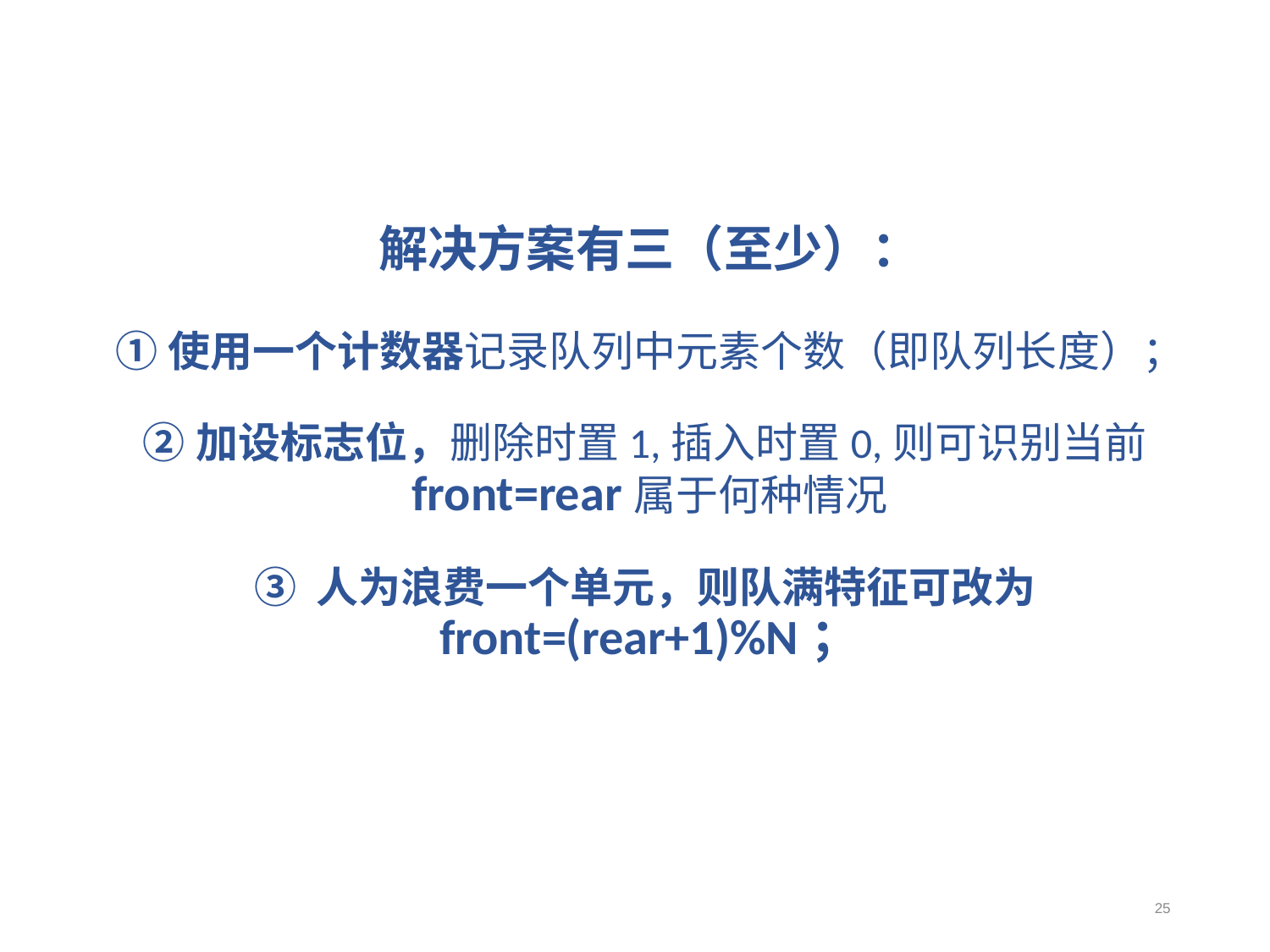

解决方案有三（至少）：

①使用一个计数器记录队列中元素个数（即队列长度）；

②加设标志位，删除时置1,插入时置0,则可识别当前front=rear属于何种情况

③ 人为浪费一个单元，则队满特征可改为front=(rear+1)%N；
25